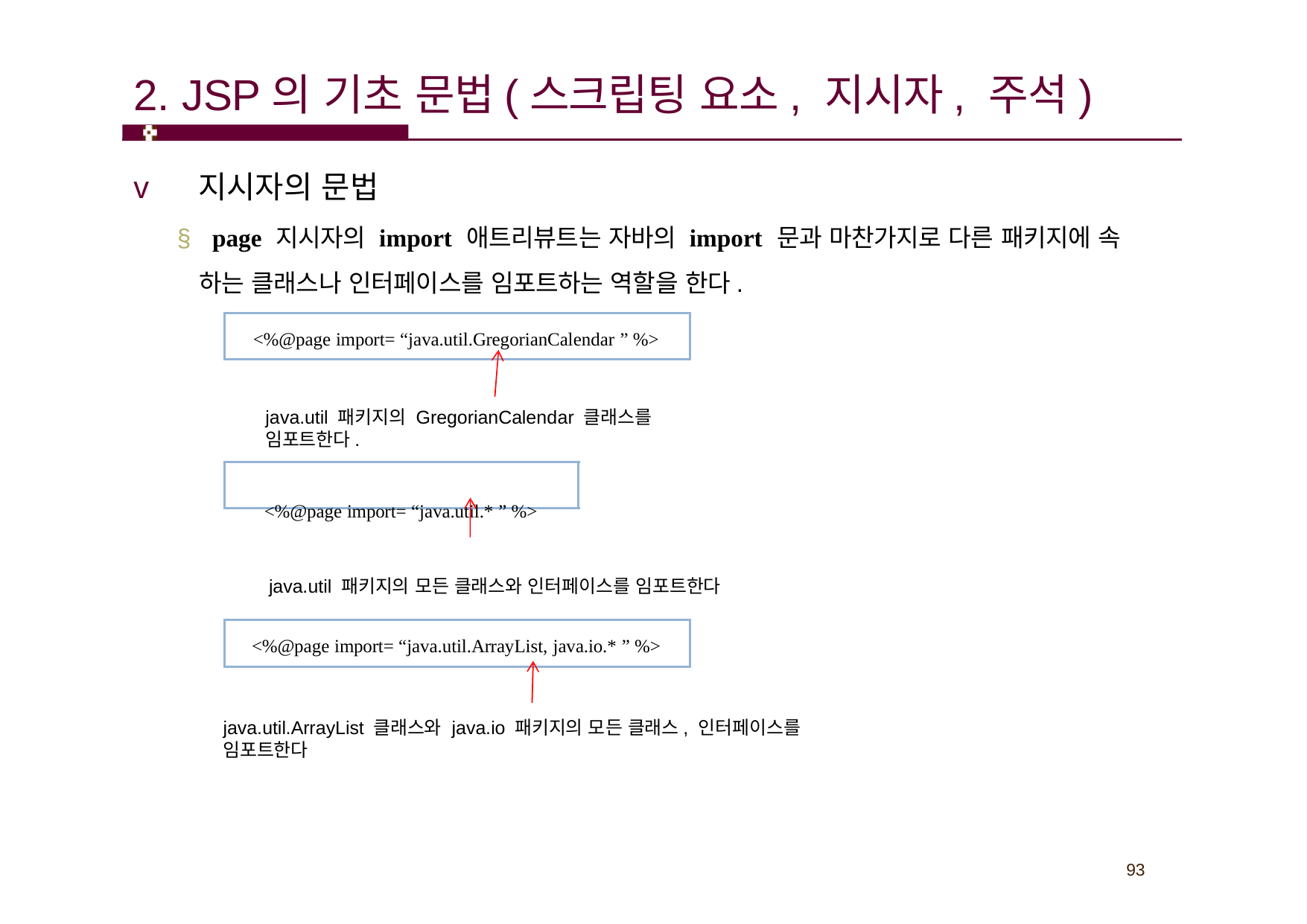

# 2. JSP의 기초 문법(스크립팅 요소, 지시자, 주석)

v  지시자의 문법
§  page 지시자의 import 애트리뷰트는 자바의 import 문과 마찬가지로 다른 패키지에 속 하는 클래스나 인터페이스를 임포트하는 역할을 한다.

<%@page import= “java.util.GregorianCalendar ” %>

java.util 패키지의 GregorianCalendar 클래스를 임포트한다.

<%@page import= “java.util.* ” %>

java.util 패키지의 모든 클래스와 인터페이스를 임포트한다

<%@page import= “java.util.ArrayList, java.io.* ” %>

java.util.ArrayList 클래스와 java.io 패키지의 모든 클래스, 인터페이스를 임포트한다
93